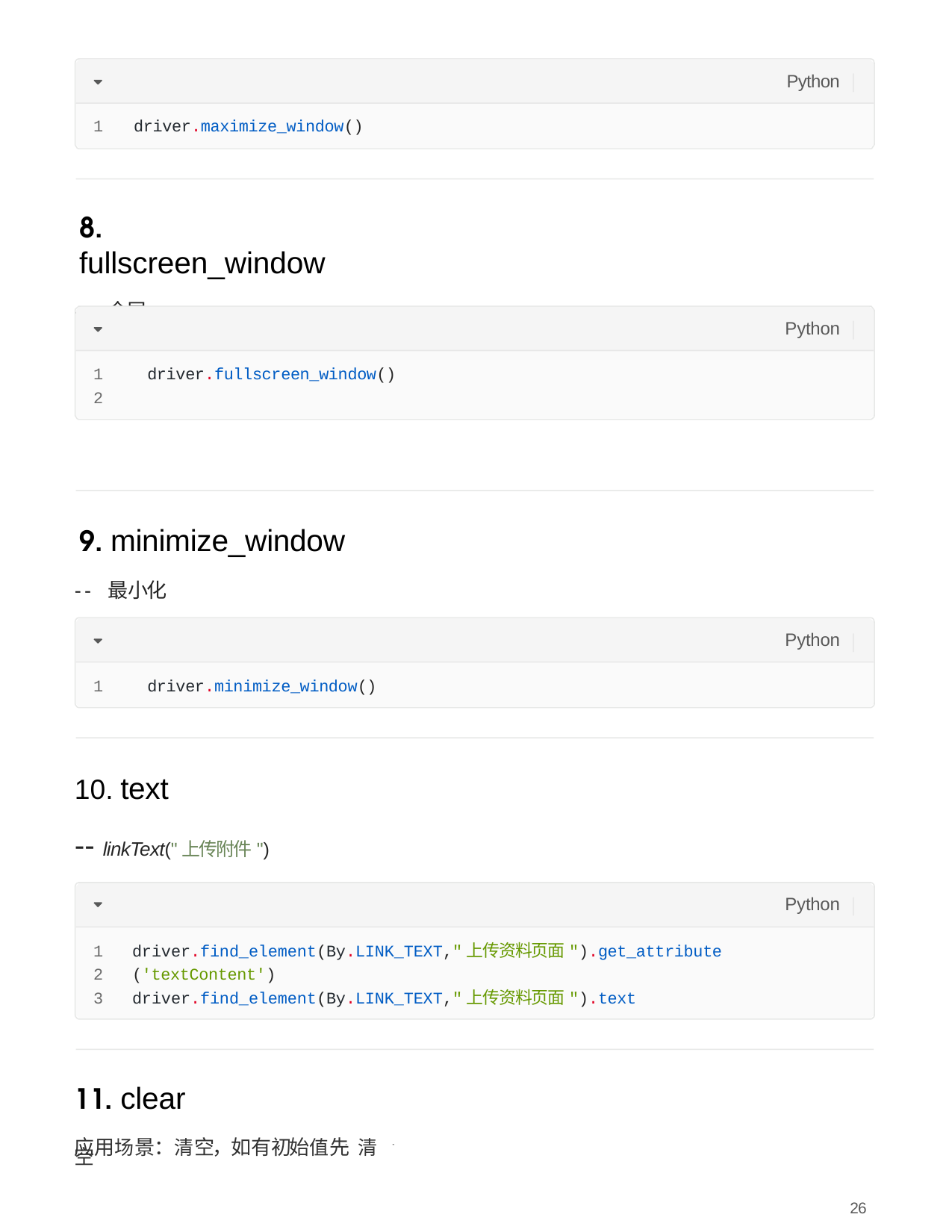

Python

1	driver.maximize_window()

8. fullscreen_window
-- 全屏

Python

1	driver.fullscreen_window()
2

9. minimize_window
-- 最⼩化

Python

1	driver.minimize_window()

text
-- linkText("上传附件")

Python

driver.find_element(By.LINK_TEXT,"上传资料⻚⾯").get_attribute
('textContent')
driver.find_element(By.LINK_TEXT,"上传资料⻚⾯").text

11. clear
“	”
应⽤场景：清空，如有初始值先 清空
26